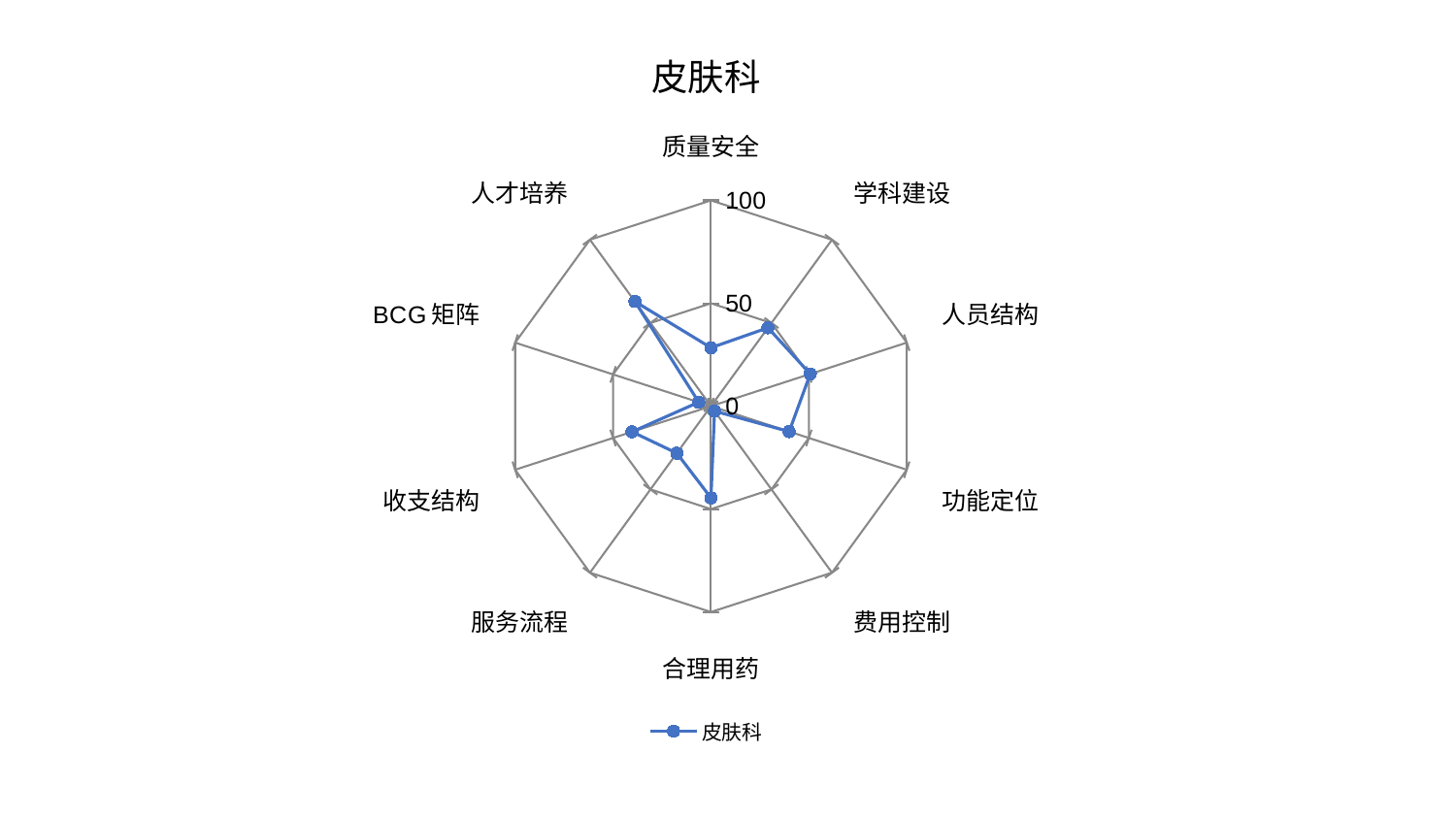

### Chart: 皮肤科

| Category | 皮肤科 |
|---|---|
| 质量安全 | 28.398808952392194 |
| 学科建设 | 47.089973709253584 |
| 人员结构 | 50.72522633052658 |
| 功能定位 | 39.94476220149845 |
| 费用控制 | 2.960482388471812 |
| 合理用药 | 44.56407262834535 |
| 服务流程 | 28.248447278411412 |
| 收支结构 | 40.32885575605655 |
| BCG矩阵 | 6.243972696227277 |
| 人才培养 | 62.871335080997056 |
114